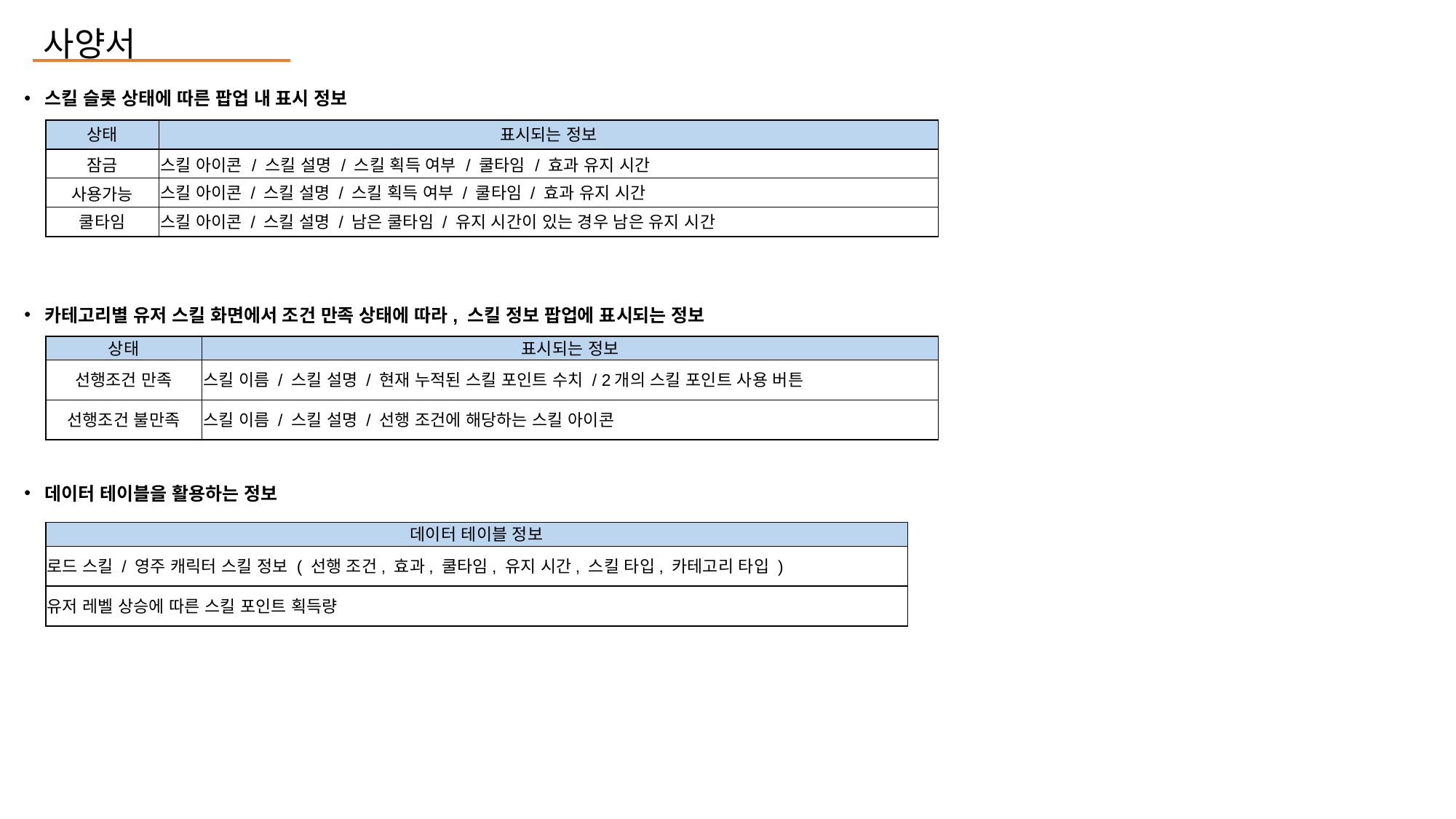

사양서
스킬 슬롯 상태에 따른 팝업 내 표시 정보
| 상태 | 표시되는 정보 |
| --- | --- |
| 잠금 | 스킬 아이콘 / 스킬 설명 / 스킬 획득 여부 / 쿨타임 / 효과 유지 시간 |
| 사용가능 | 스킬 아이콘 / 스킬 설명 / 스킬 획득 여부 / 쿨타임 / 효과 유지 시간 |
| 쿨타임 | 스킬 아이콘 / 스킬 설명 / 남은 쿨타임 / 유지 시간이 있는 경우 남은 유지 시간 |
카테고리별 유저 스킬 화면에서 조건 만족 상태에 따라, 스킬 정보 팝업에 표시되는 정보
| 상태 | 표시되는 정보 |
| --- | --- |
| 선행조건 만족 | 스킬 이름 / 스킬 설명 / 현재 누적된 스킬 포인트 수치 / 2개의 스킬 포인트 사용 버튼 |
| 선행조건 불만족 | 스킬 이름 / 스킬 설명 / 선행 조건에 해당하는 스킬 아이콘 |
데이터 테이블을 활용하는 정보
| 데이터 테이블 정보 |
| --- |
| 로드 스킬 / 영주 캐릭터 스킬 정보 ( 선행 조건, 효과, 쿨타임, 유지 시간, 스킬 타입, 카테고리 타입 ) |
| 유저 레벨 상승에 따른 스킬 포인트 획득량 |